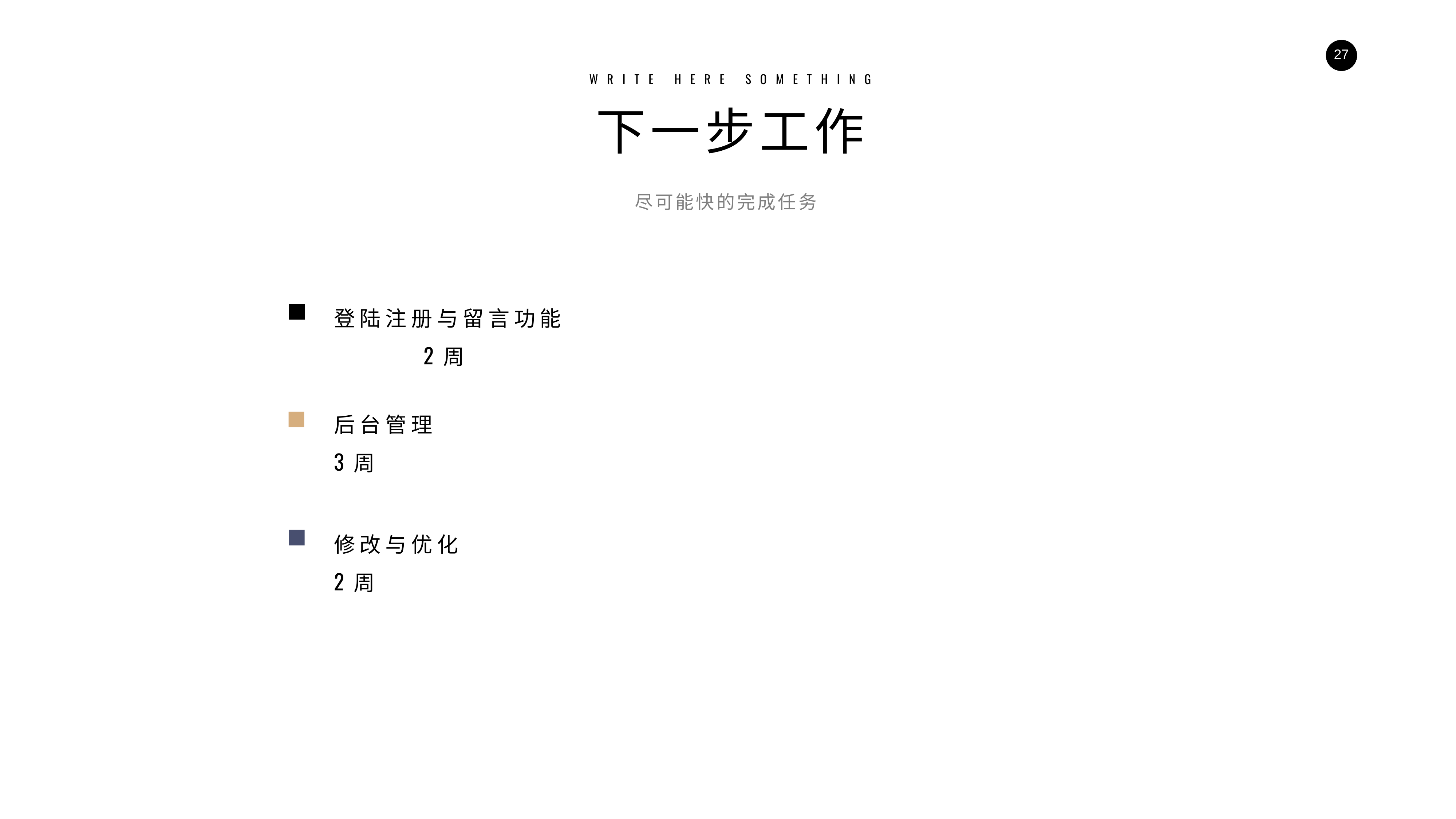

WRITE HERE SOMETHING
下一步工作
尽可能快的完成任务
登陆注册与留言功能            2周

后台管理
3周

修改与优化
2周